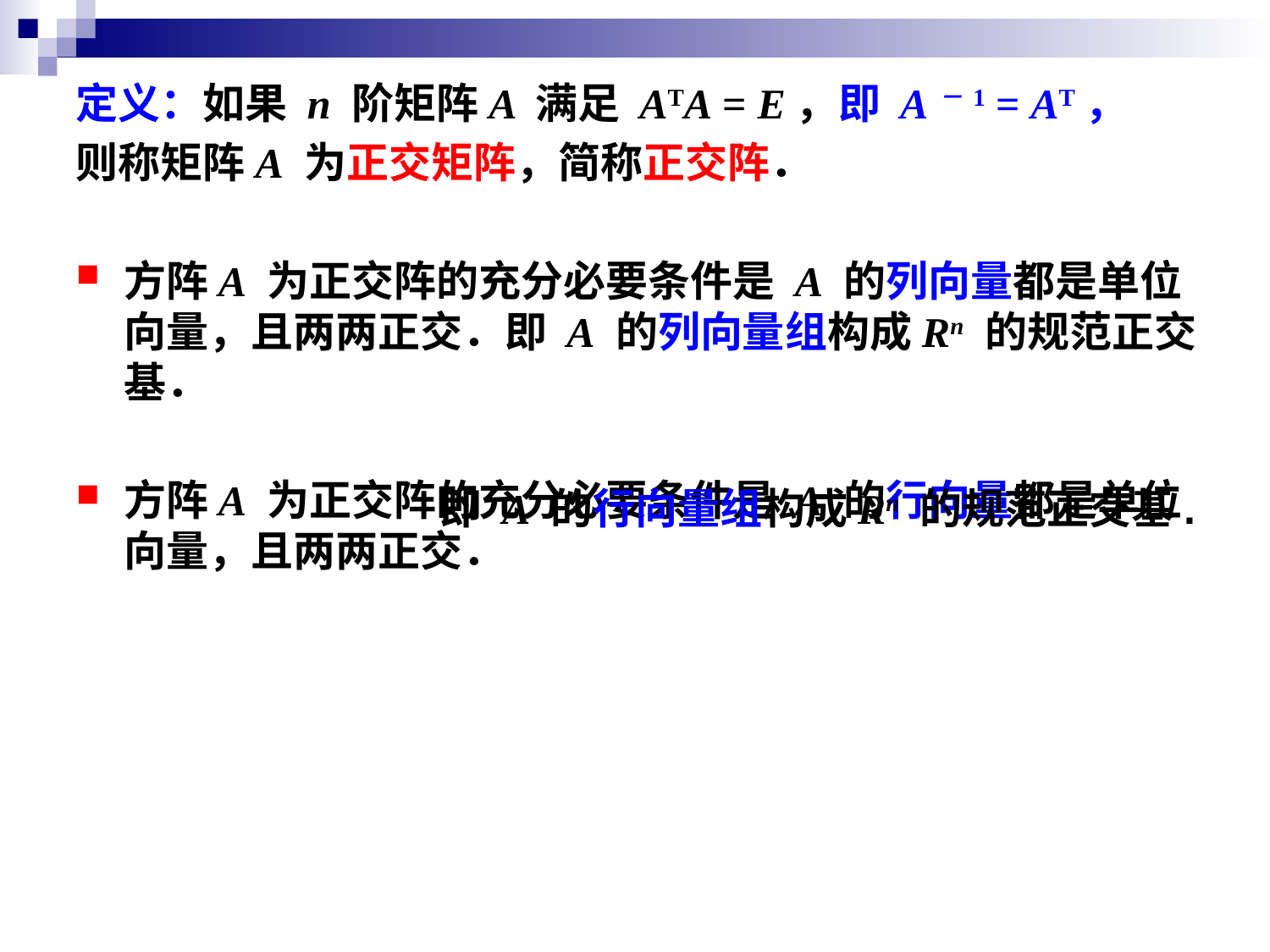

定义：如果 n 阶矩阵A 满足 ATA = E，即 A－1 = AT，
则称矩阵A 为正交矩阵，简称正交阵．

方阵A 为正交阵的充分必要条件是 A 的列向量都是单位向量，且两两正交．即 A 的列向量组构成Rn 的规范正交基．

方阵A 为正交阵的充分必要条件是 A 的行向量都是单位向量，且两两正交．
                                      即 A 的行向量组构成Rn 的规范正交基.